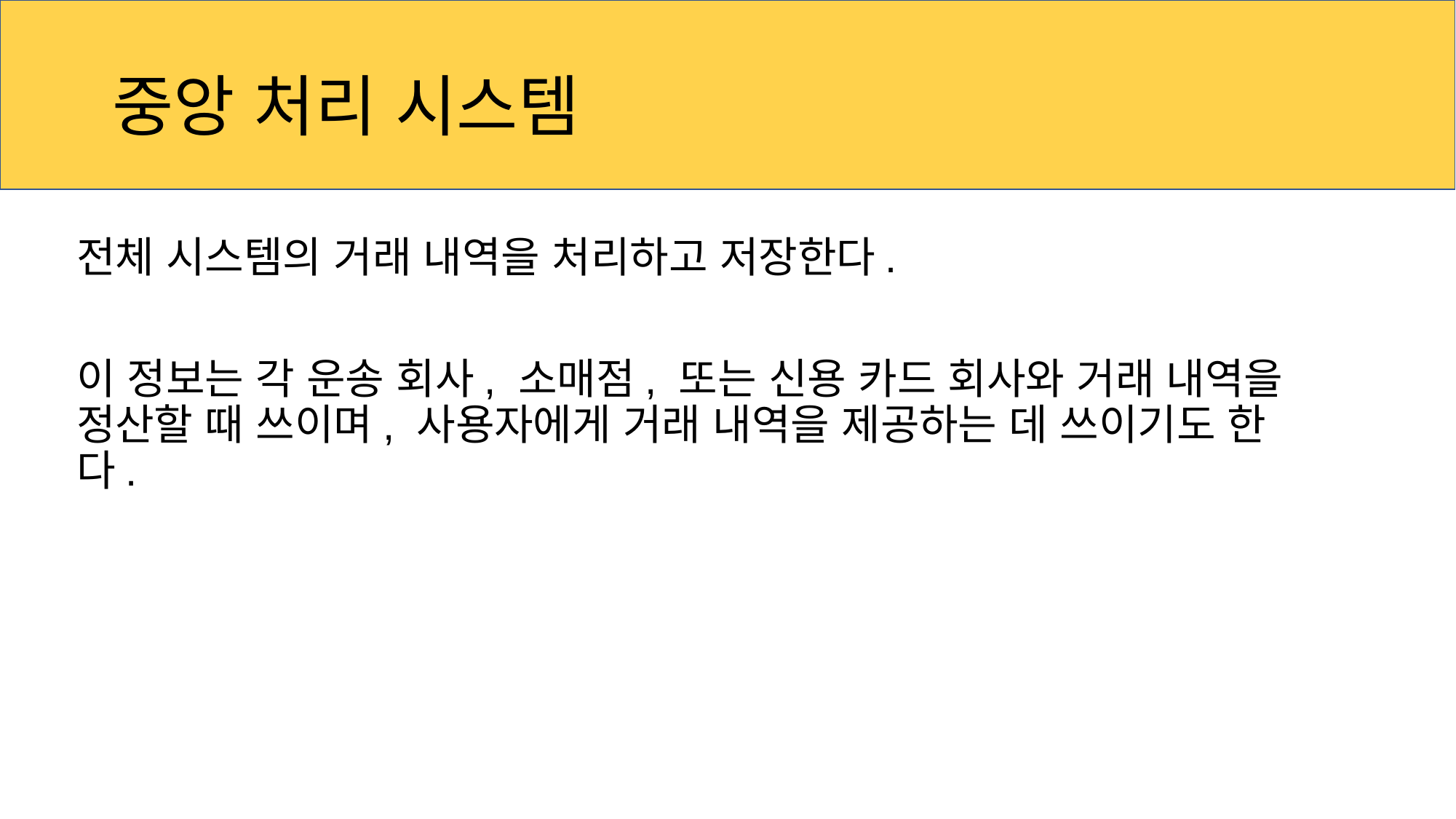

# 중앙 처리 시스템
전체 시스템의 거래 내역을 처리하고 저장한다.

이 정보는 각 운송 회사, 소매점, 또는 신용 카드 회사와 거래 내역을 정산할 때 쓰이며, 사용자에게 거래 내역을 제공하는 데 쓰이기도 한다.